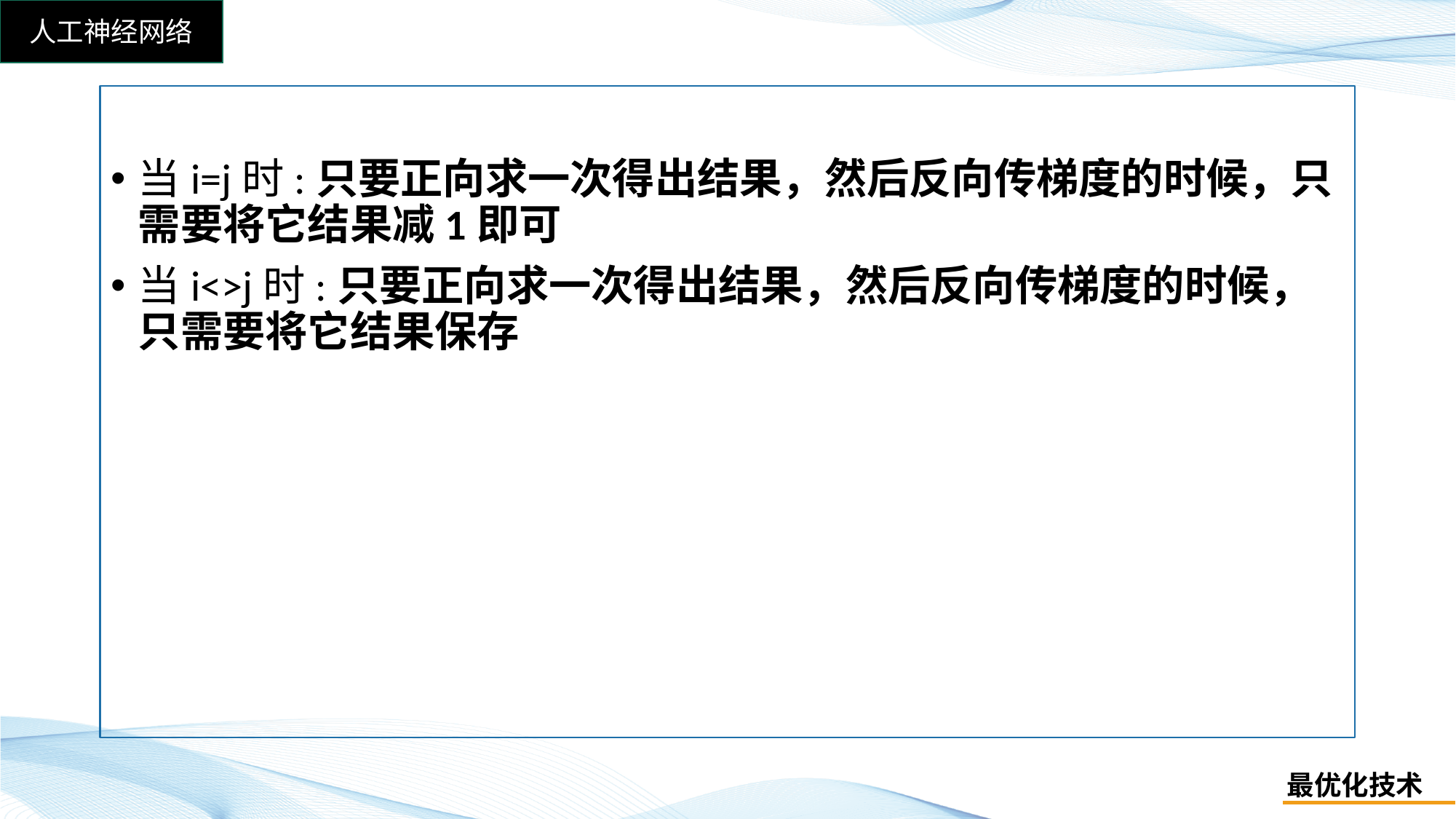

当i=j时:只要正向求一次得出结果，然后反向传梯度的时候，只需要将它结果减1即可
当i<>j时:只要正向求一次得出结果，然后反向传梯度的时候，只需要将它结果保存